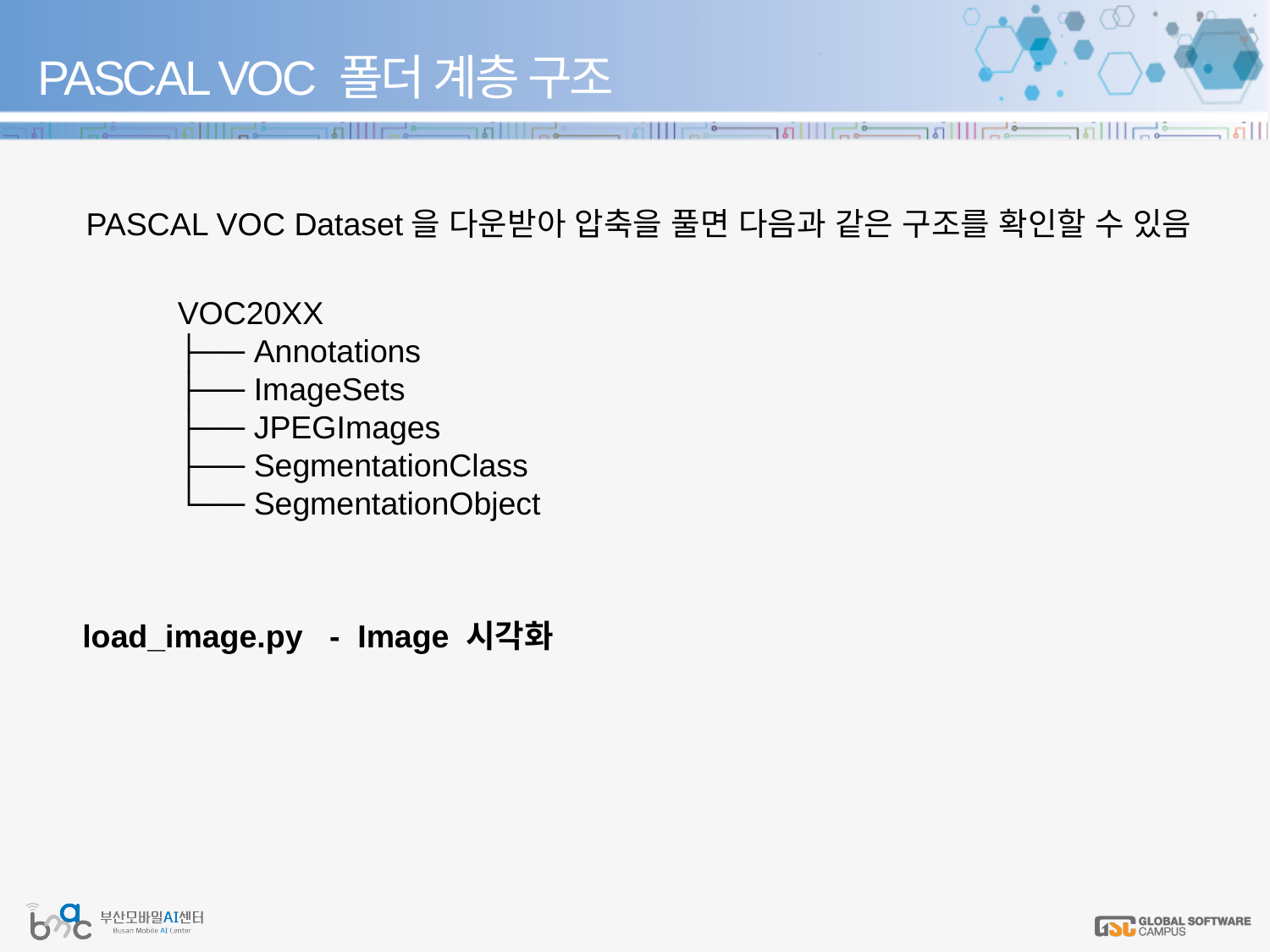

# PASCAL VOC 폴더 계층 구조
PASCAL VOC Dataset을 다운받아 압축을 풀면 다음과 같은 구조를 확인할 수 있음
VOC20XX
├── Annotations
├── ImageSets
├── JPEGImages
├── SegmentationClass
└── SegmentationObject
load_image.py   -  Image 시각화